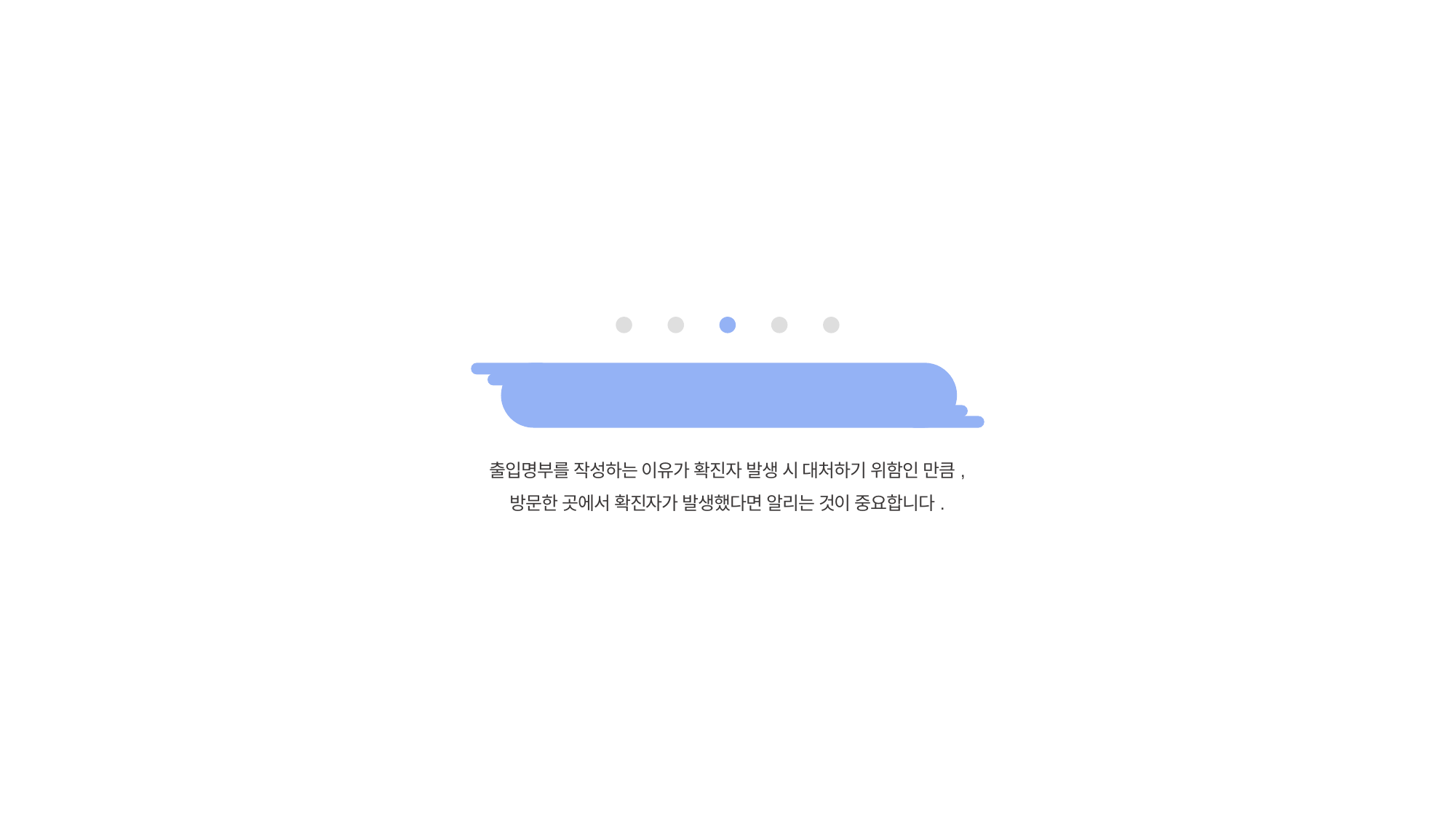

확진자 발생 시?

출입명부를 작성하는 이유가 확진자 발생 시 대처하기 위함인 만큼,
방문한 곳에서 확진자가 발생했다면 알리는 것이 중요합니다.